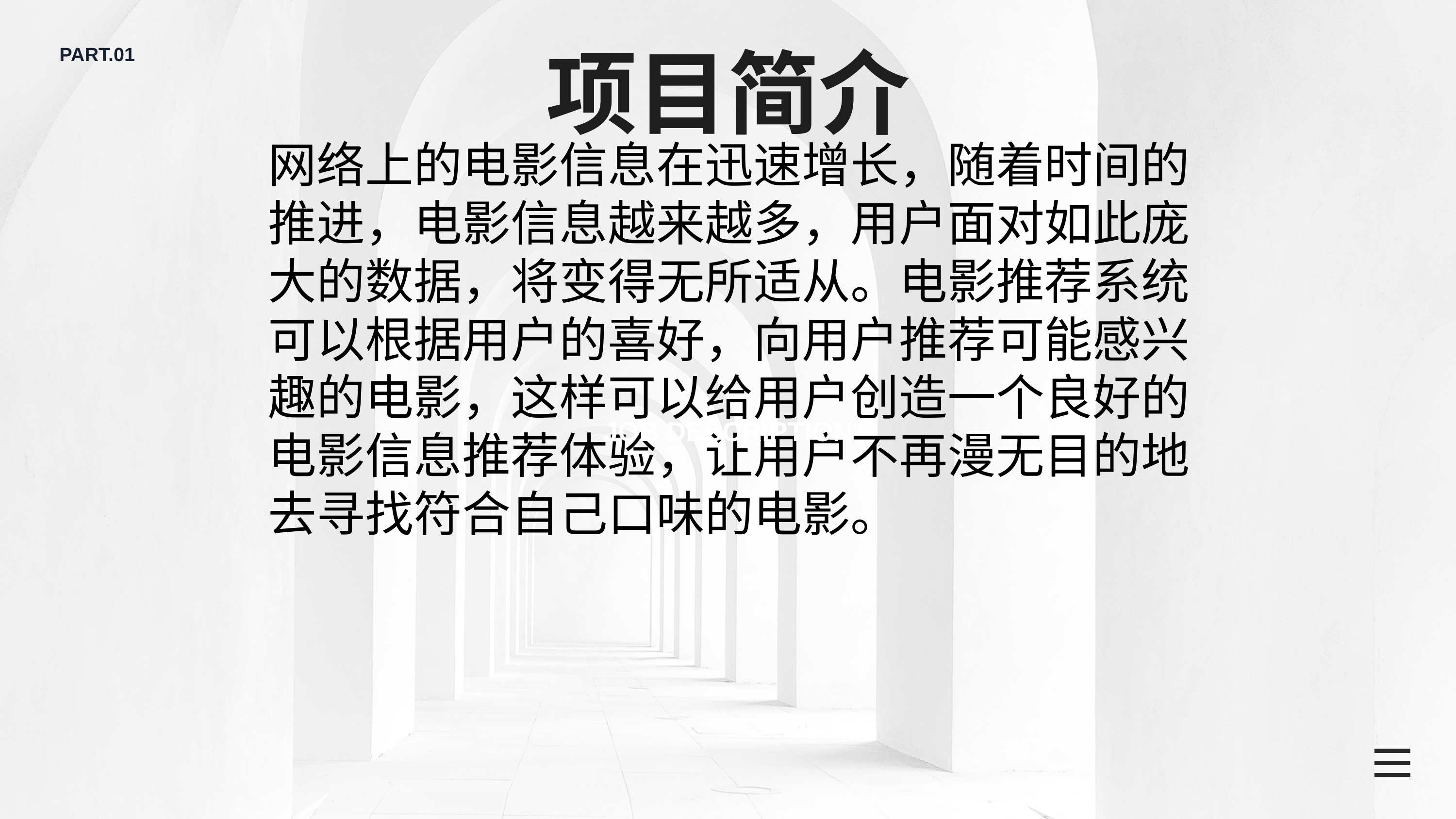

项目简介
PART.01
网络上的电影信息在迅速增长，随着时间的推进，电影信息越来越多，用户面对如此庞大的数据，将变得无所适从。电影推荐系统可以根据用户的喜好，向用户推荐可能感兴趣的电影，这样可以给用户创造一个良好的电影信息推荐体验，让用户不再漫无目的地去寻找符合自己口味的电影。
JOB DESCRIPTION